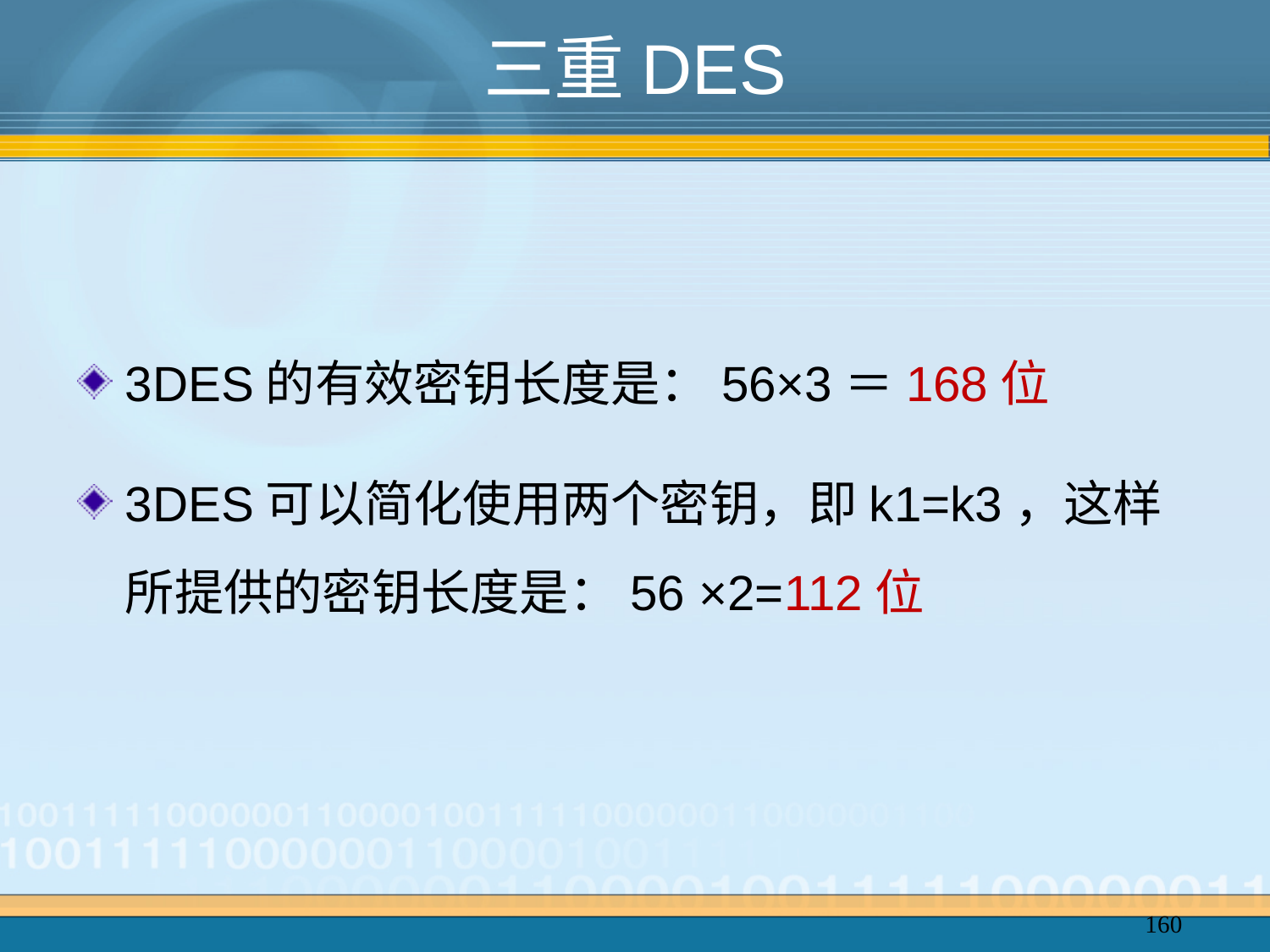

# 三重DES
3DES的有效密钥长度是：56×3＝168位
3DES可以简化使用两个密钥，即k1=k3，这样所提供的密钥长度是：56 ×2=112位

160